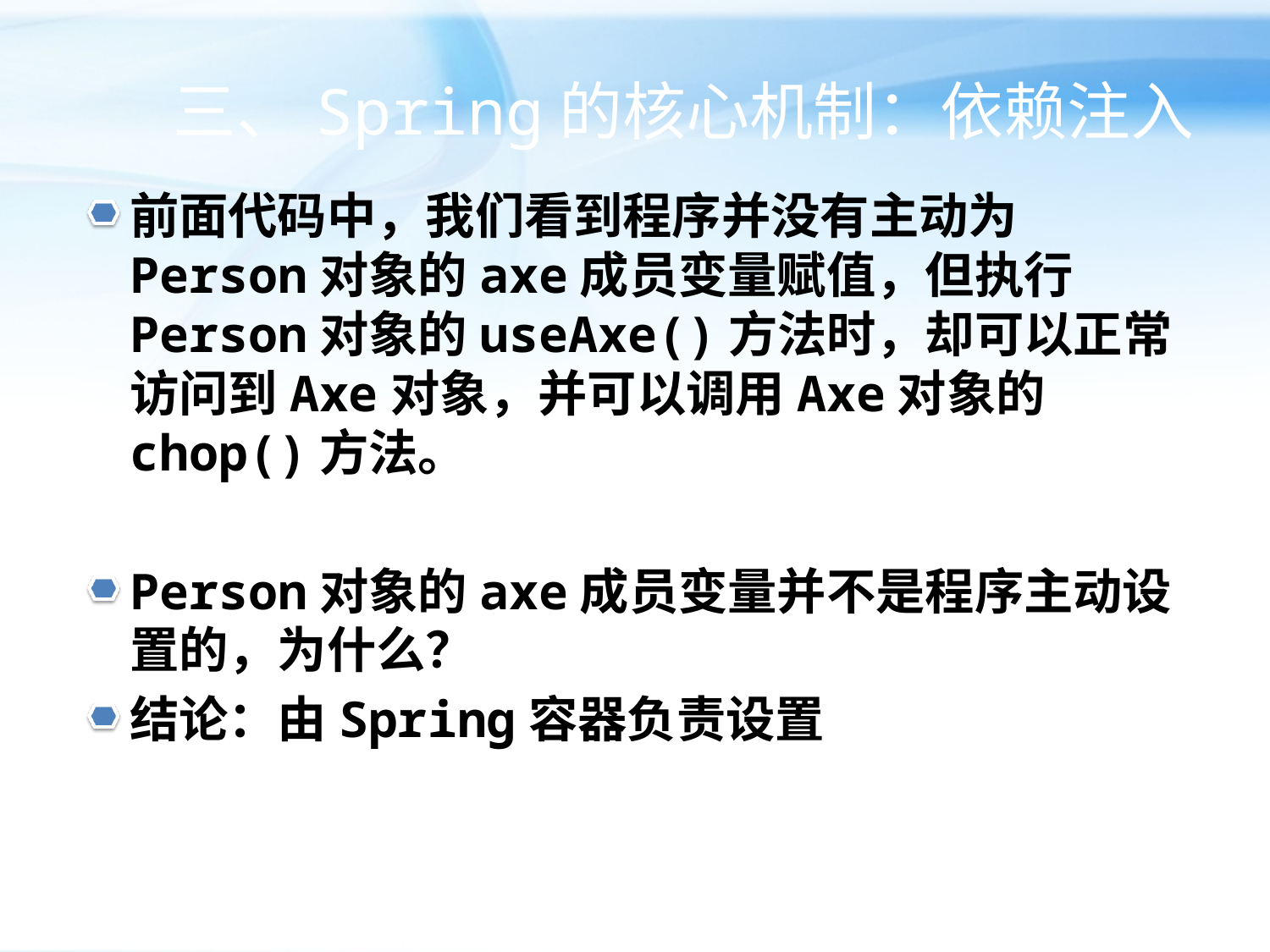

# 三、Spring的核心机制：依赖注入
前面代码中，我们看到程序并没有主动为Person对象的axe成员变量赋值，但执行Person对象的useAxe()方法时，却可以正常访问到Axe对象，并可以调用Axe对象的chop()方法。

Person对象的axe成员变量并不是程序主动设置的，为什么？
结论：由Spring容器负责设置